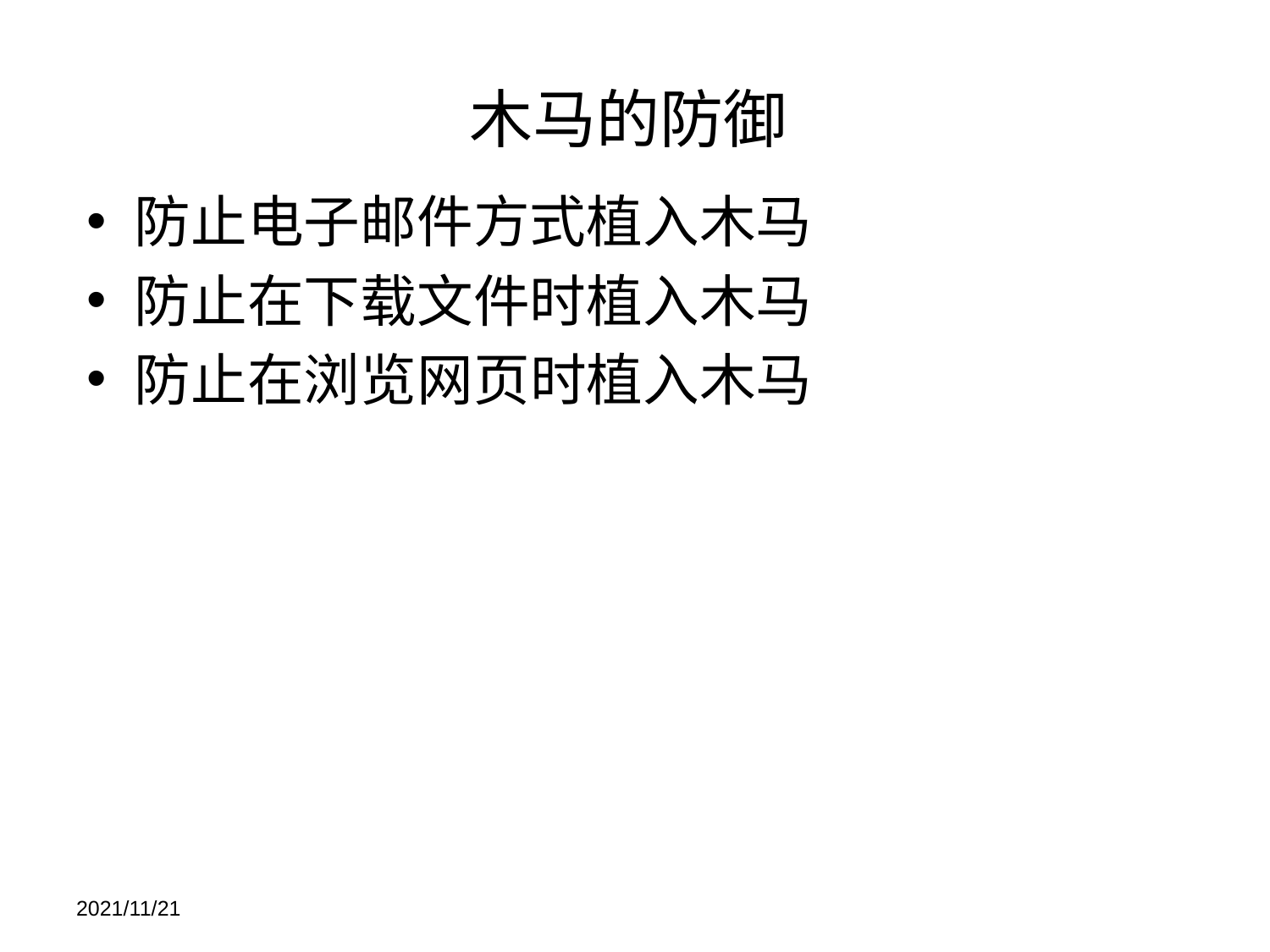

木马的防御
防止电子邮件方式植入木马
防止在下载文件时植入木马
防止在浏览网页时植入木马
2021/11/21